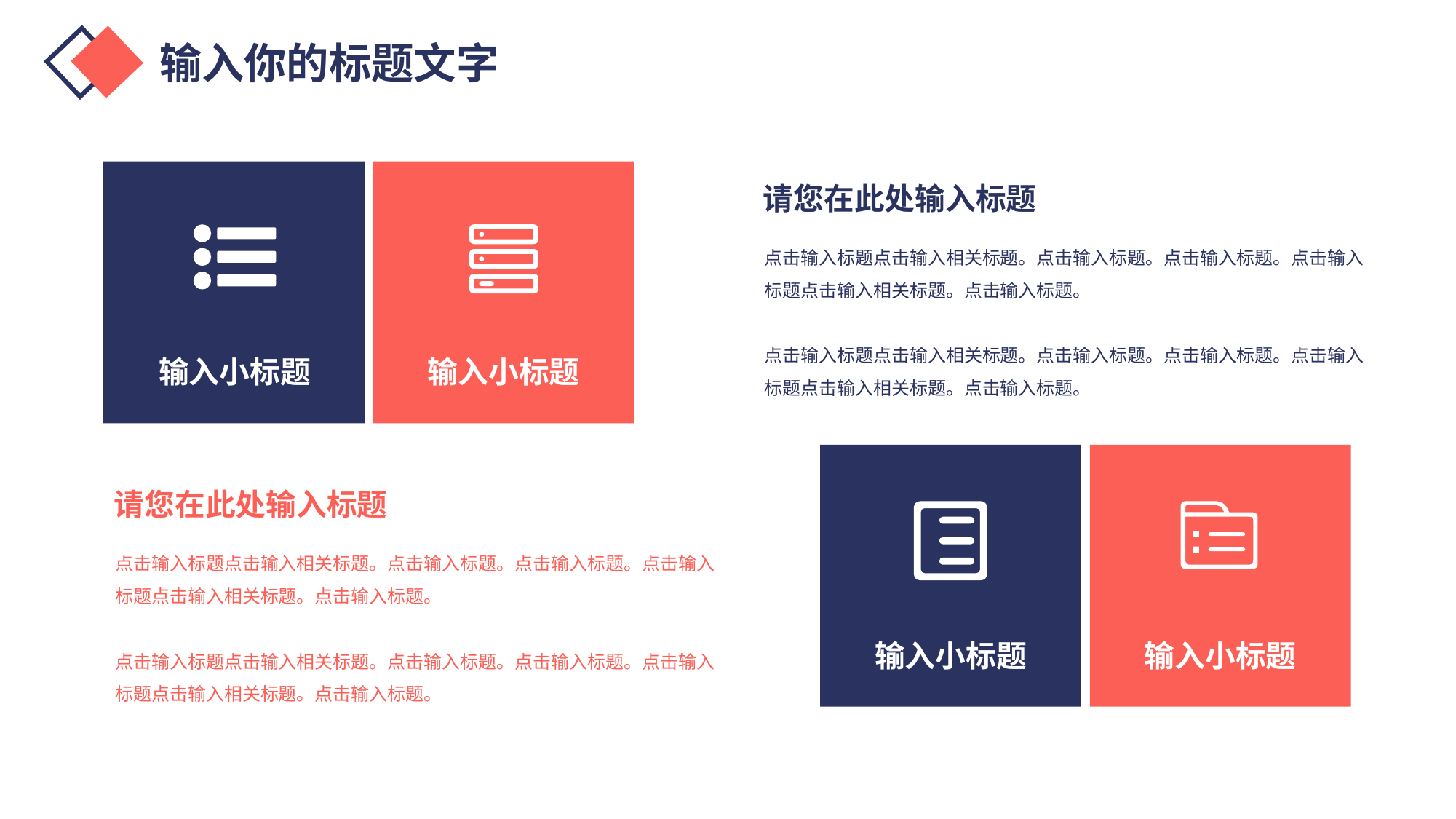

输入你的标题文字

请您在此处输入标题

点击输入标题点击输入相关标题。点击输入标题。点击输入标题。点击输入标题点击输入相关标题。点击输入标题。

点击输入标题点击输入相关标题。点击输入标题。点击输入标题。点击输入标题点击输入相关标题。点击输入标题。
输入小标题
输入小标题

请您在此处输入标题

点击输入标题点击输入相关标题。点击输入标题。点击输入标题。点击输入标题点击输入相关标题。点击输入标题。

点击输入标题点击输入相关标题。点击输入标题。点击输入标题。点击输入标题点击输入相关标题。点击输入标题。
输入小标题
输入小标题